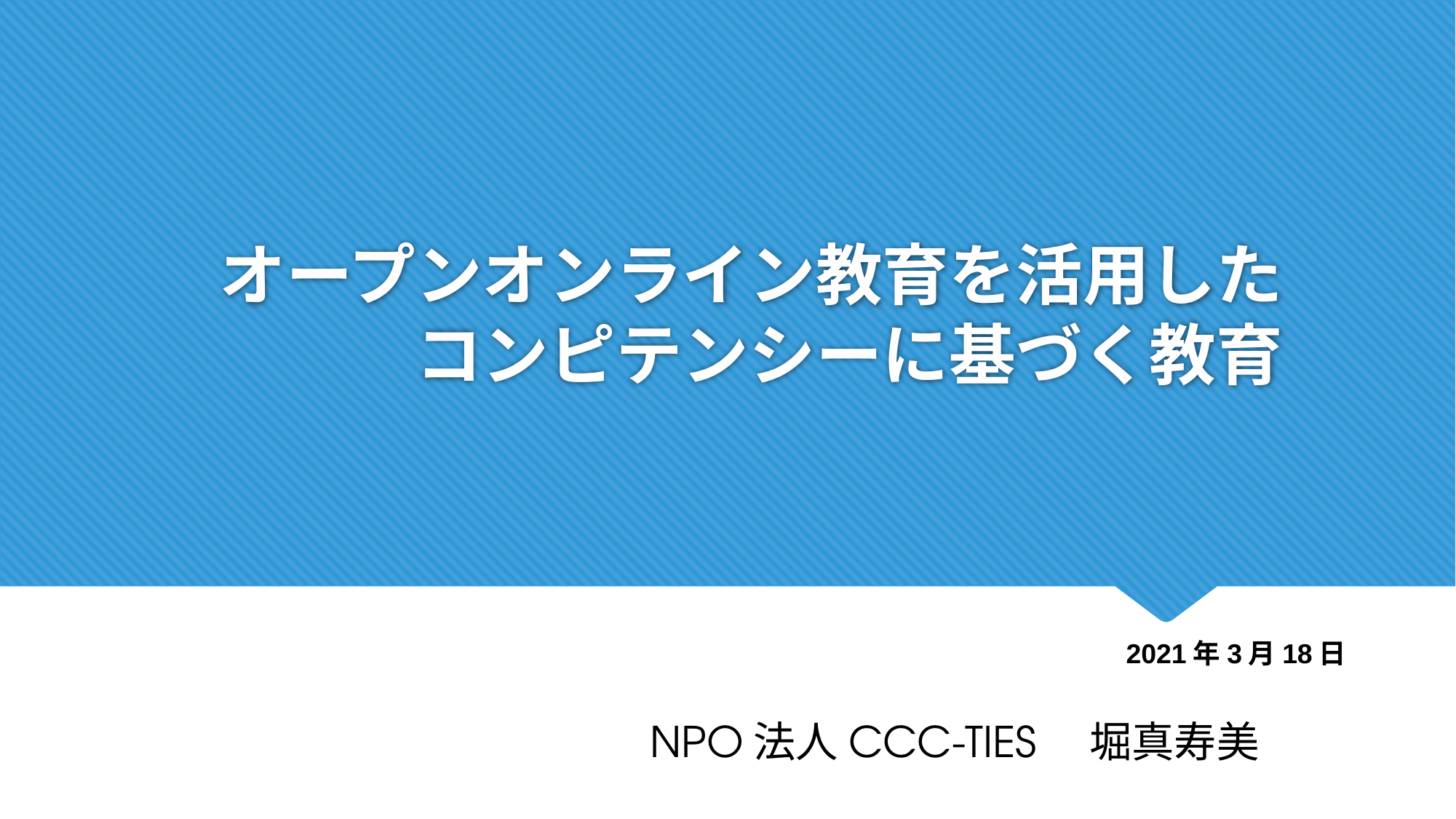

# オープンオンライン教育を活用した コンピテンシーに基づく教育
2021年3月18日
NPO法人CCC-TIES　堀真寿美